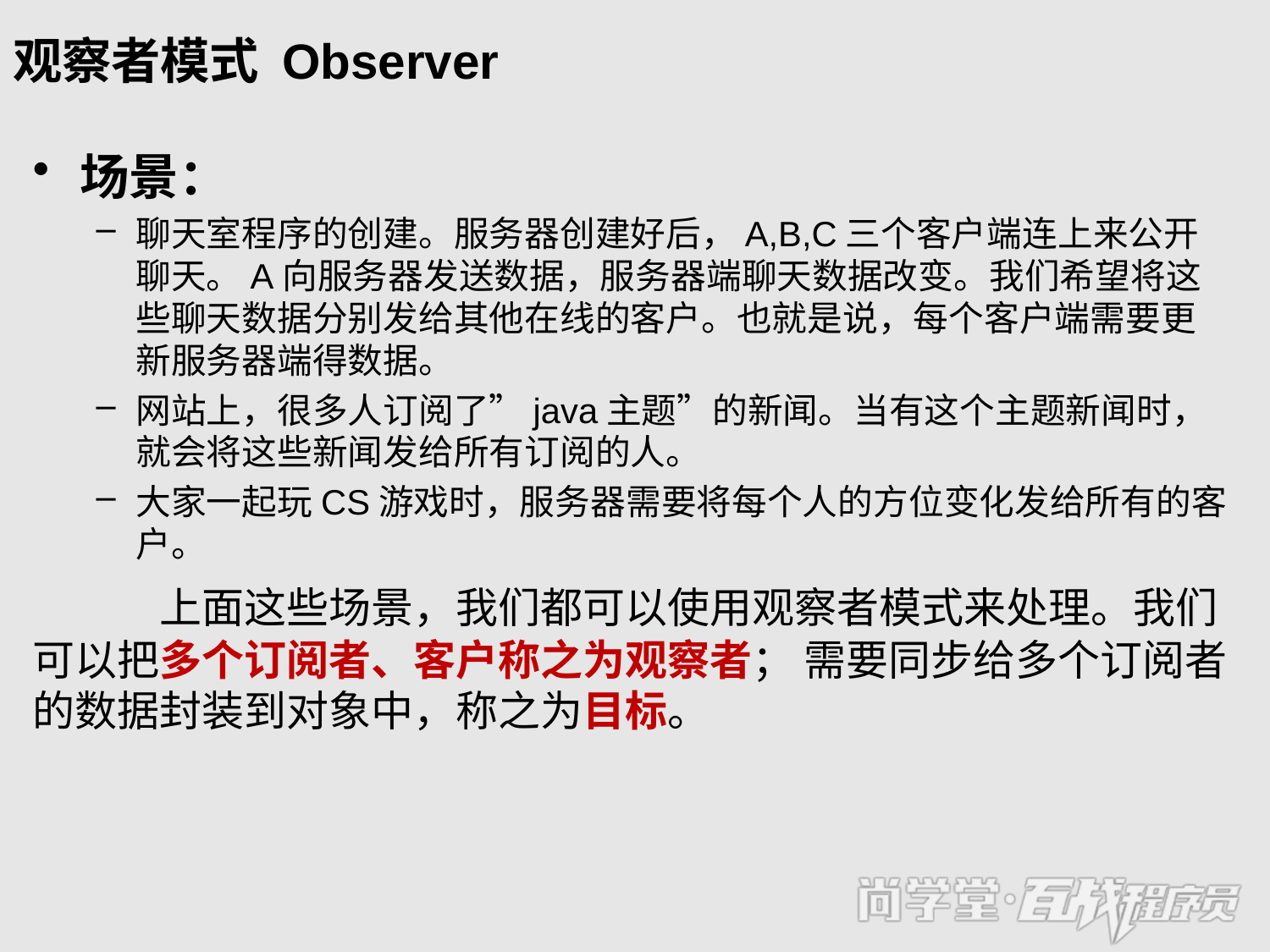

# 观察者模式 Observer
场景：
聊天室程序的创建。服务器创建好后，A,B,C三个客户端连上来公开聊天。A向服务器发送数据，服务器端聊天数据改变。我们希望将这些聊天数据分别发给其他在线的客户。也就是说，每个客户端需要更新服务器端得数据。
网站上，很多人订阅了”java主题”的新闻。当有这个主题新闻时，就会将这些新闻发给所有订阅的人。
大家一起玩CS游戏时，服务器需要将每个人的方位变化发给所有的客户。
 	上面这些场景，我们都可以使用观察者模式来处理。我们可以把多个订阅者、客户称之为观察者； 需要同步给多个订阅者的数据封装到对象中，称之为目标。